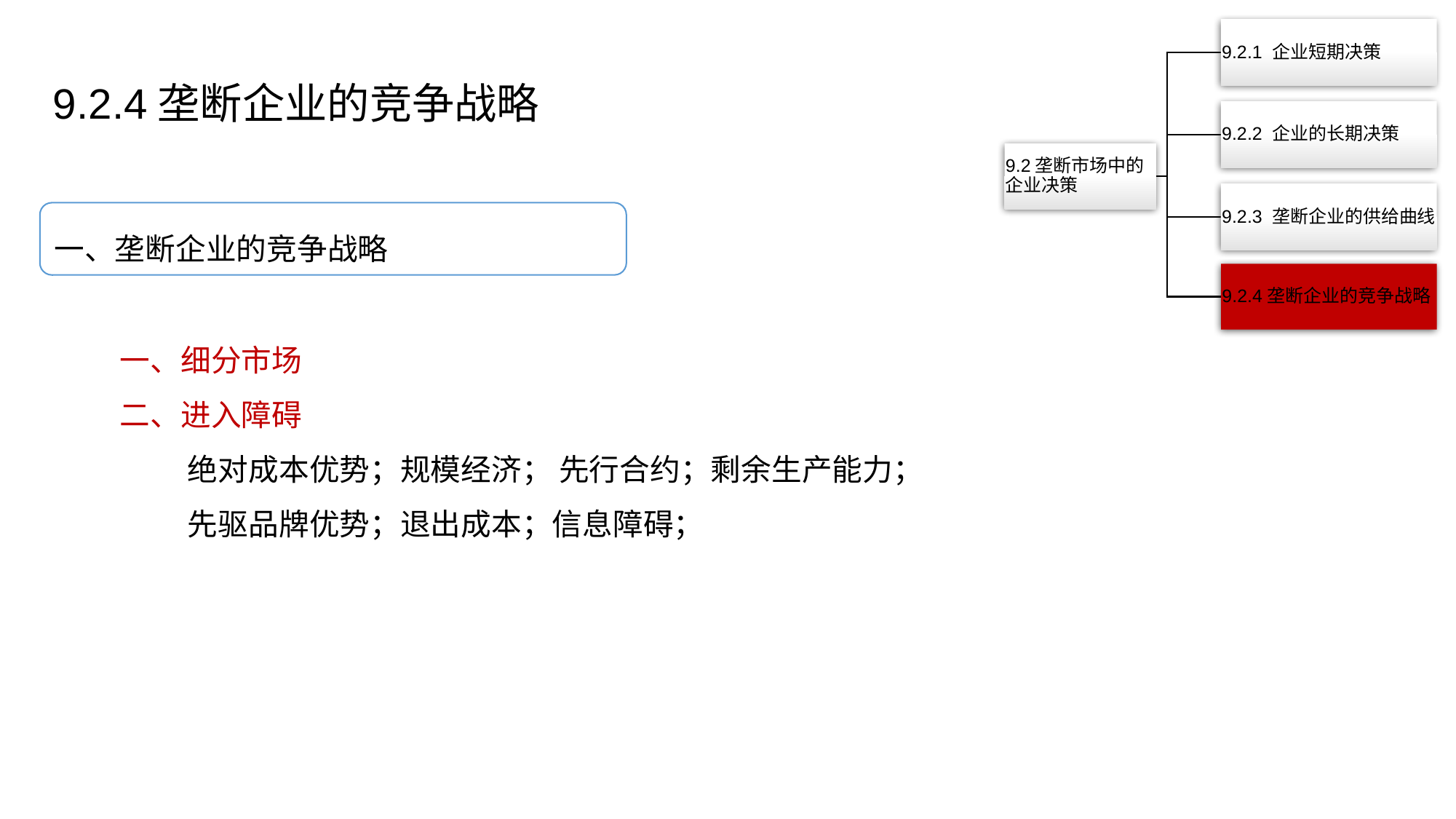

9.2垄断市场中的企业决策
9.2.1 企业短期决策
9.2.2 企业的长期决策
9.2.3 垄断企业的供给曲线
9.2.4垄断企业的竞争战略
9.2.4垄断企业的竞争战略
一、垄断企业的竞争战略
一、细分市场
二、进入障碍
         绝对成本优势；规模经济； 先行合约；剩余生产能力；
         先驱品牌优势；退出成本；信息障碍；